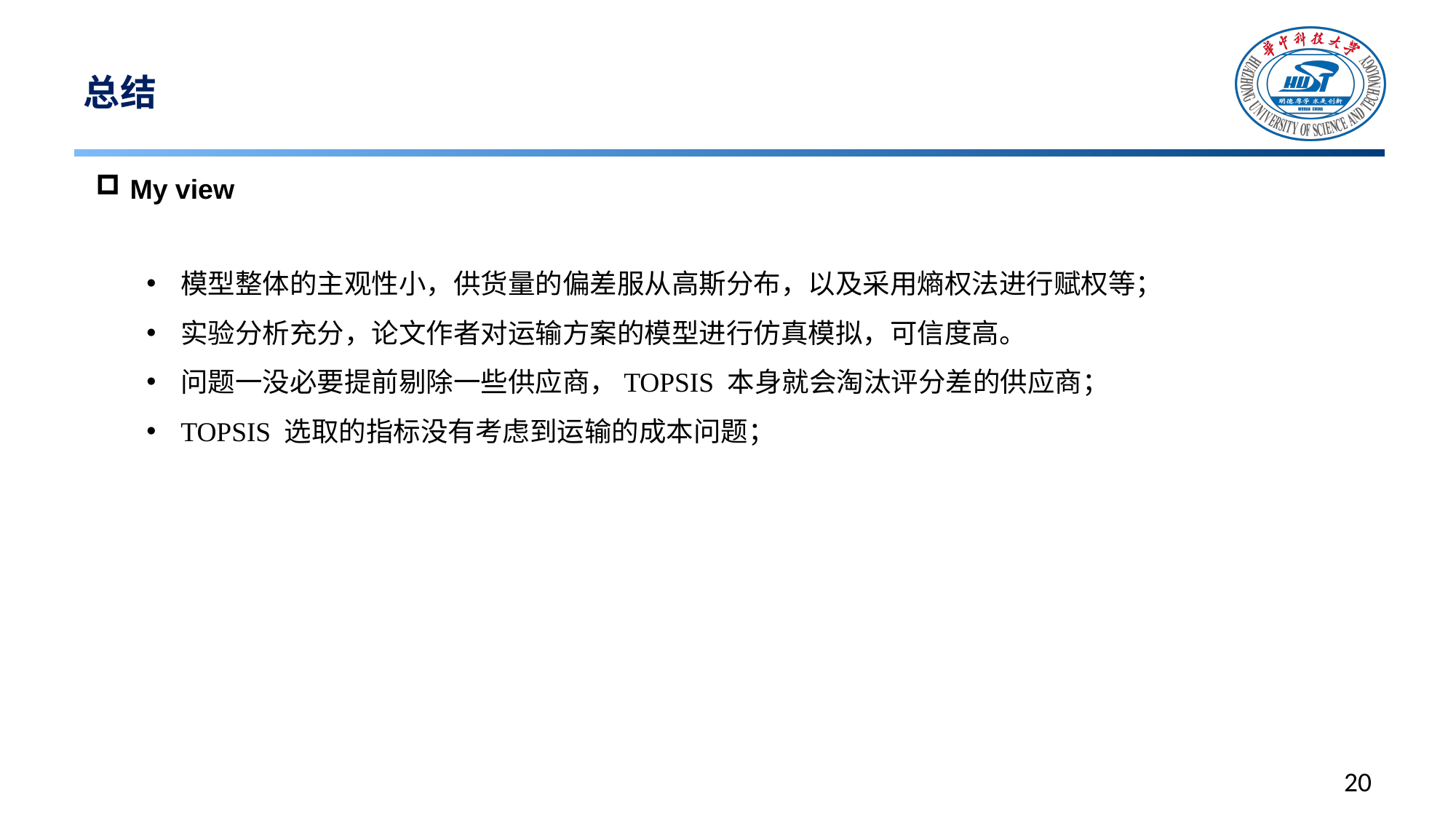

# 总结
My view
模型整体的主观性小，供货量的偏差服从高斯分布，以及采用熵权法进行赋权等；
实验分析充分，论文作者对运输方案的模型进行仿真模拟，可信度高。
问题一没必要提前剔除一些供应商，TOPSIS 本身就会淘汰评分差的供应商；
TOPSIS 选取的指标没有考虑到运输的成本问题；

20